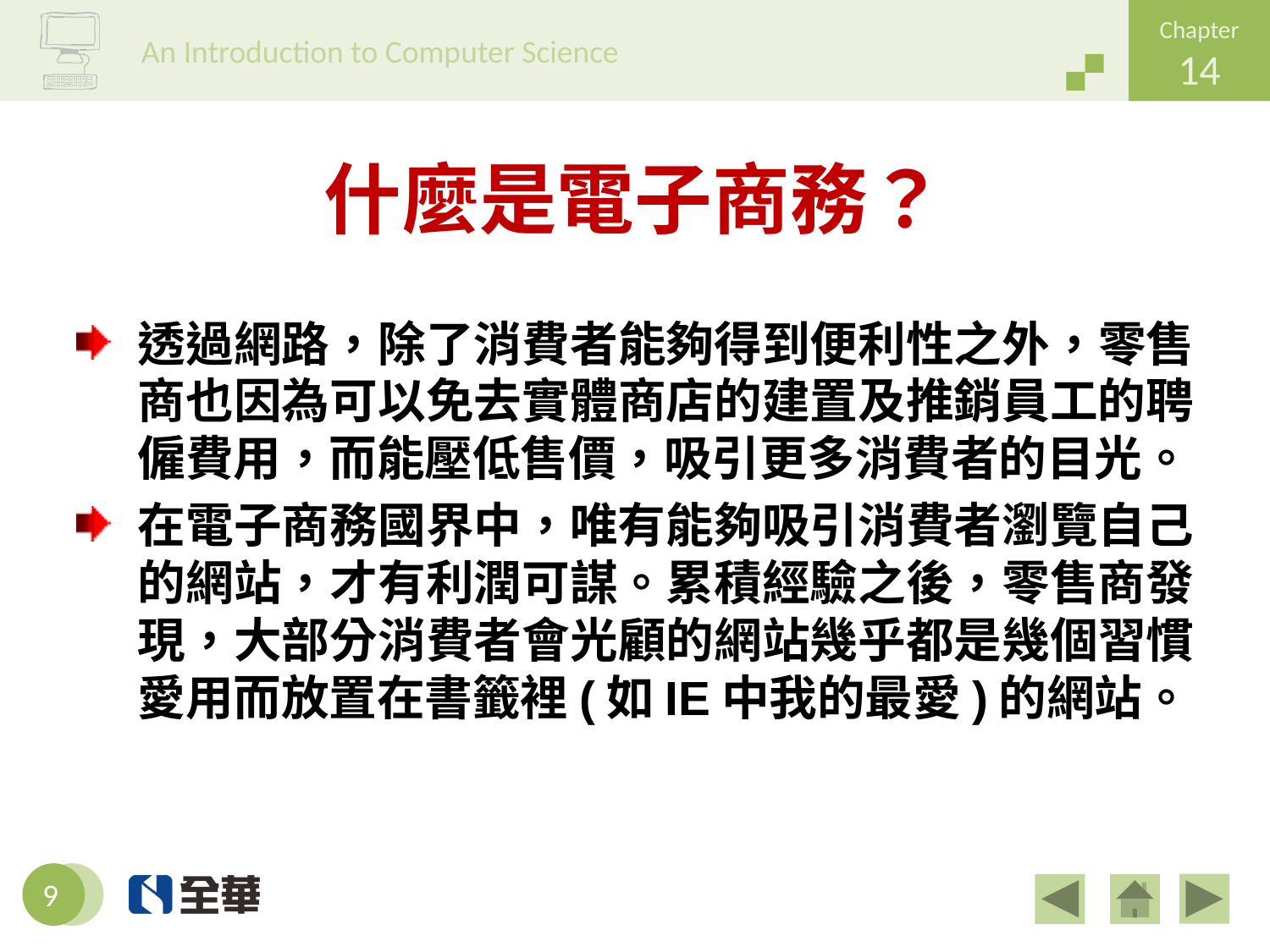

# 什麼是電子商務？
透過網路，除了消費者能夠得到便利性之外，零售商也因為可以免去實體商店的建置及推銷員工的聘僱費用，而能壓低售價，吸引更多消費者的目光。
在電子商務國界中，唯有能夠吸引消費者瀏覽自己的網站，才有利潤可謀。累積經驗之後，零售商發現，大部分消費者會光顧的網站幾乎都是幾個習慣愛用而放置在書籤裡(如IE中我的最愛)的網站。